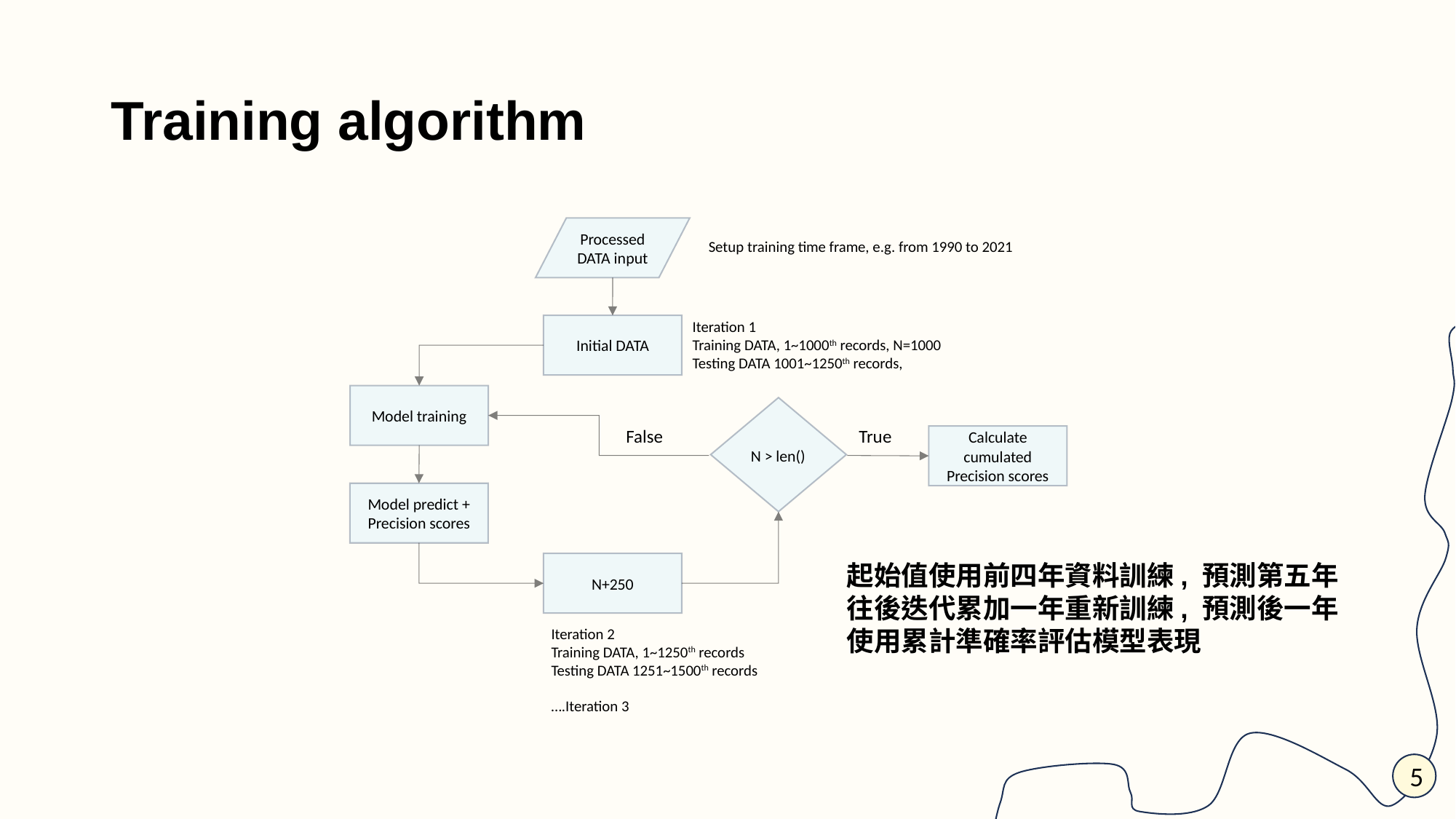

# Training algorithm
Processed DATA input
Setup training time frame, e.g. from 1990 to 2021
Iteration 1
Training DATA, 1~1000th records, N=1000
Testing DATA 1001~1250th records,
Initial DATA
Model training

N > len()
False
True
Calculate cumulated
Precision scores
Model predict +
Precision scores
N+250
Iteration 2
Training DATA, 1~1250th records
Testing DATA 1251~1500th records

….Iteration 3

起始值使用前四年資料訓練, 預測第五年
往後迭代累加一年重新訓練, 預測後一年
使用累計準確率評估模型表現
5